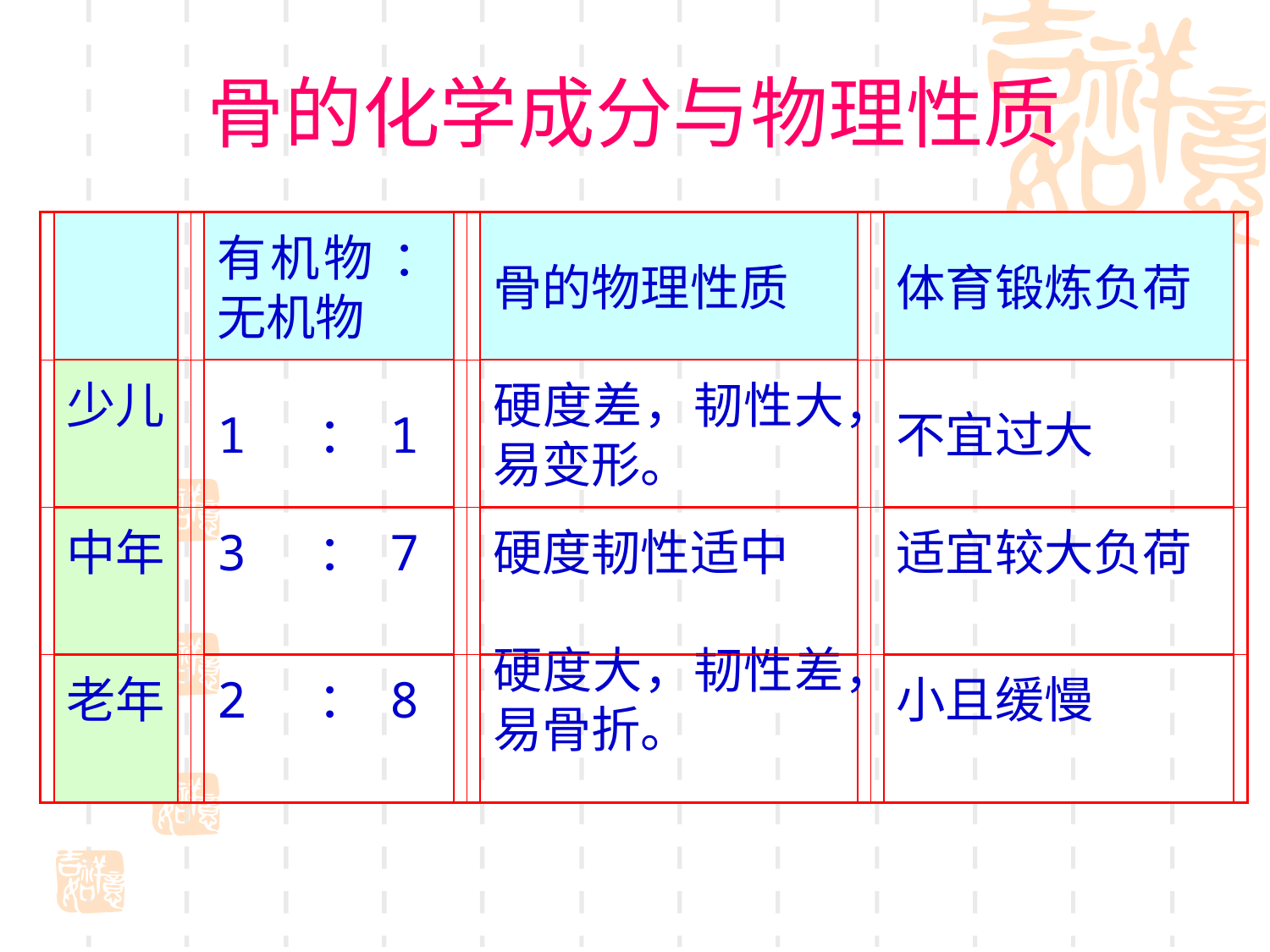

# 骨的化学成分与物理性质

有机物 ：无机物

骨的物理性质

体育锻炼负荷

少儿

1  ： 1

硬度差，韧性大，易变形。

不宜过大

中年

3  ： 7

硬度韧性适中

适宜较大负荷

老年

2  ： 8

硬度大，韧性差，易骨折。

小且缓慢